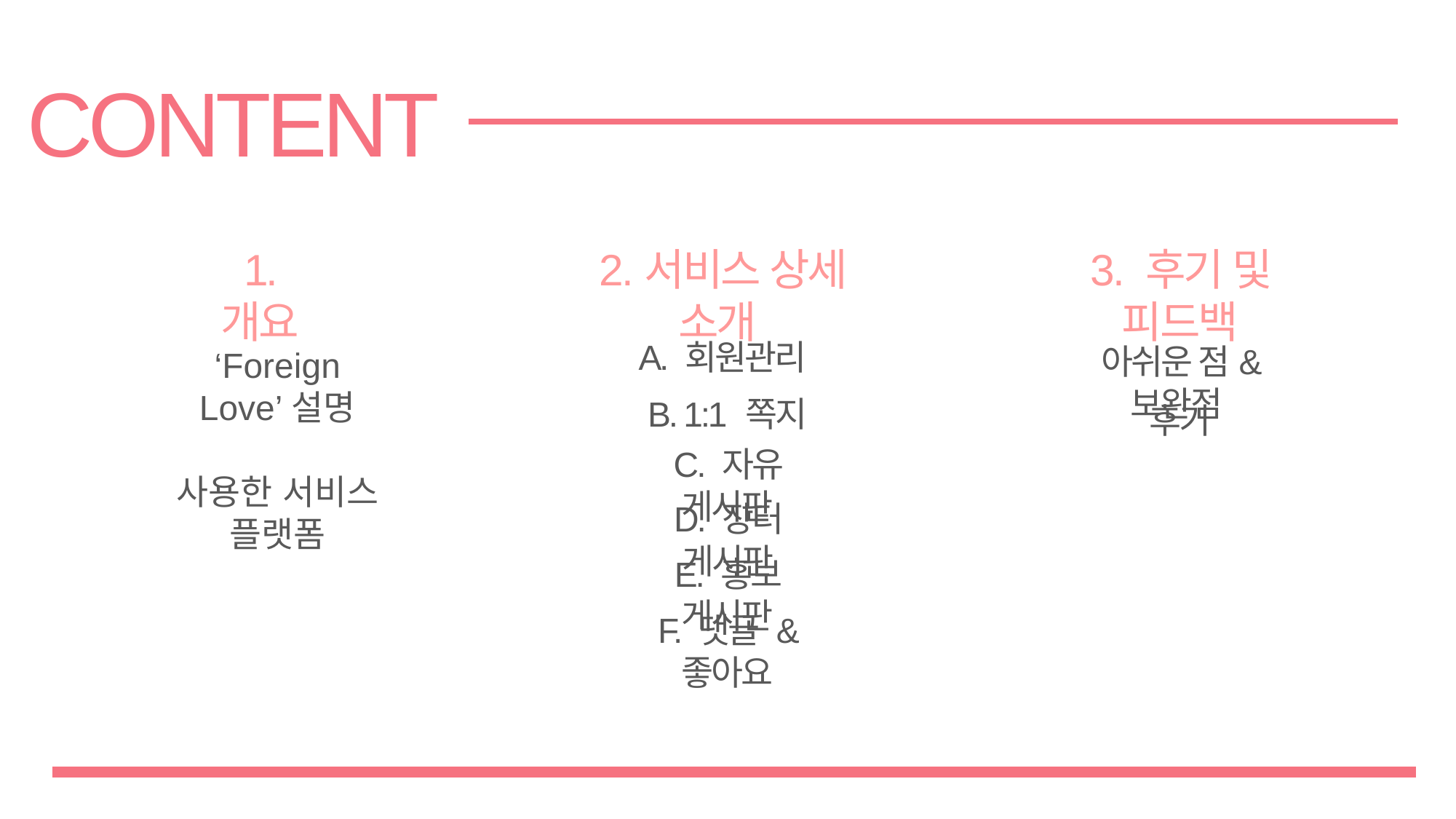

CONTENT
1. 개요
‘Foreign Love’설명
2.서비스 상세 소개
3. 후기 및 피드백
아쉬운 점& 보완점
후기
A. 회원관리
B. 1:1 쪽지
C. 자유 게시판
사용한 서비스 플랫폼
D. 장터 게시판
E. 홍보 게시판
F. 댓글 & 좋아요